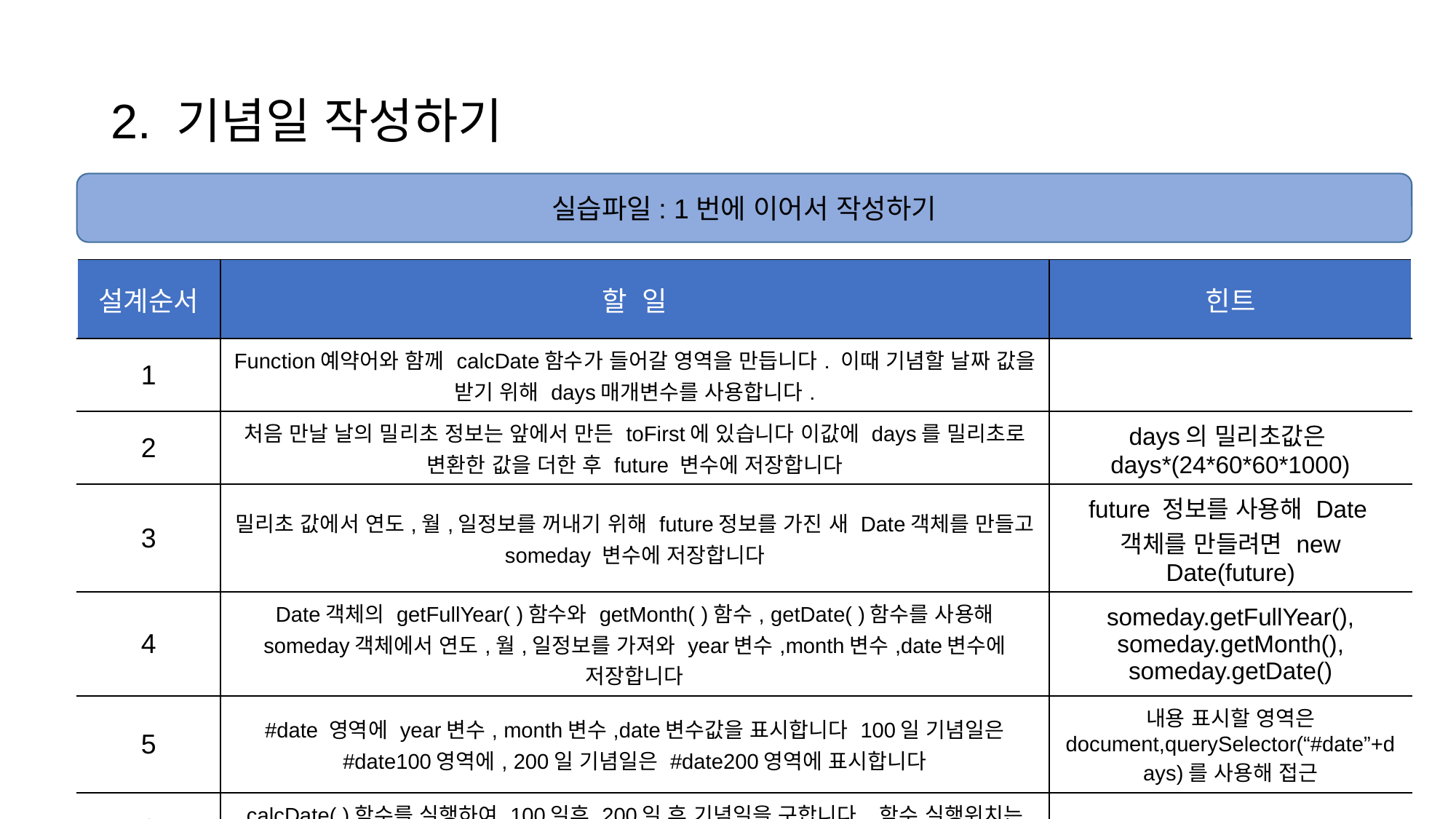

# 2. 기념일 작성하기
실습파일: 1번에 이어서 작성하기
| 설계순서 | 할 일 | 힌트 |
| --- | --- | --- |
| 1 | Function예약어와 함께 calcDate함수가 들어갈 영역을 만듭니다. 이때 기념할 날짜 값을 받기 위해 days매개변수를 사용합니다. |  |
| 2 | 처음 만날 날의 밀리초 정보는 앞에서 만든 toFirst에 있습니다 이값에 days를 밀리초로 변환한 값을 더한 후 future 변수에 저장합니다 | days의 밀리초값은 days\*(24\*60\*60\*1000) |
| 3 | 밀리초 값에서 연도,월,일정보를 꺼내기 위해 future정보를 가진 새 Date객체를 만들고 someday 변수에 저장합니다 | future 정보를 사용해 Date객체를 만들려면 new Date(future) |
| 4 | Date객체의 getFullYear( )함수와 getMonth( )함수, getDate( )함수를 사용해 someday객체에서 연도,월,일정보를 가져와 year변수,month변수,date변수에 저장합니다 | someday.getFullYear(), someday.getMonth(), someday.getDate() |
| 5 | #date 영역에 year변수, month변수,date변수값을 표시합니다 100일 기념일은 #date100영역에, 200일 기념일은 #date200영역에 표시합니다 | 내용 표시할 영역은 document,querySelector(“#date”+days)를 사용해 접근 |
| 6 | calcDate( )함수를 실행하여 100일후,200일 후 기념일을 구합니다. 함수 실행위치는 어디든 상관없지만 calcDate( )함수 선언 이전에 두는 것이 좋습니다 | calcDate(100),calcDate(200) |